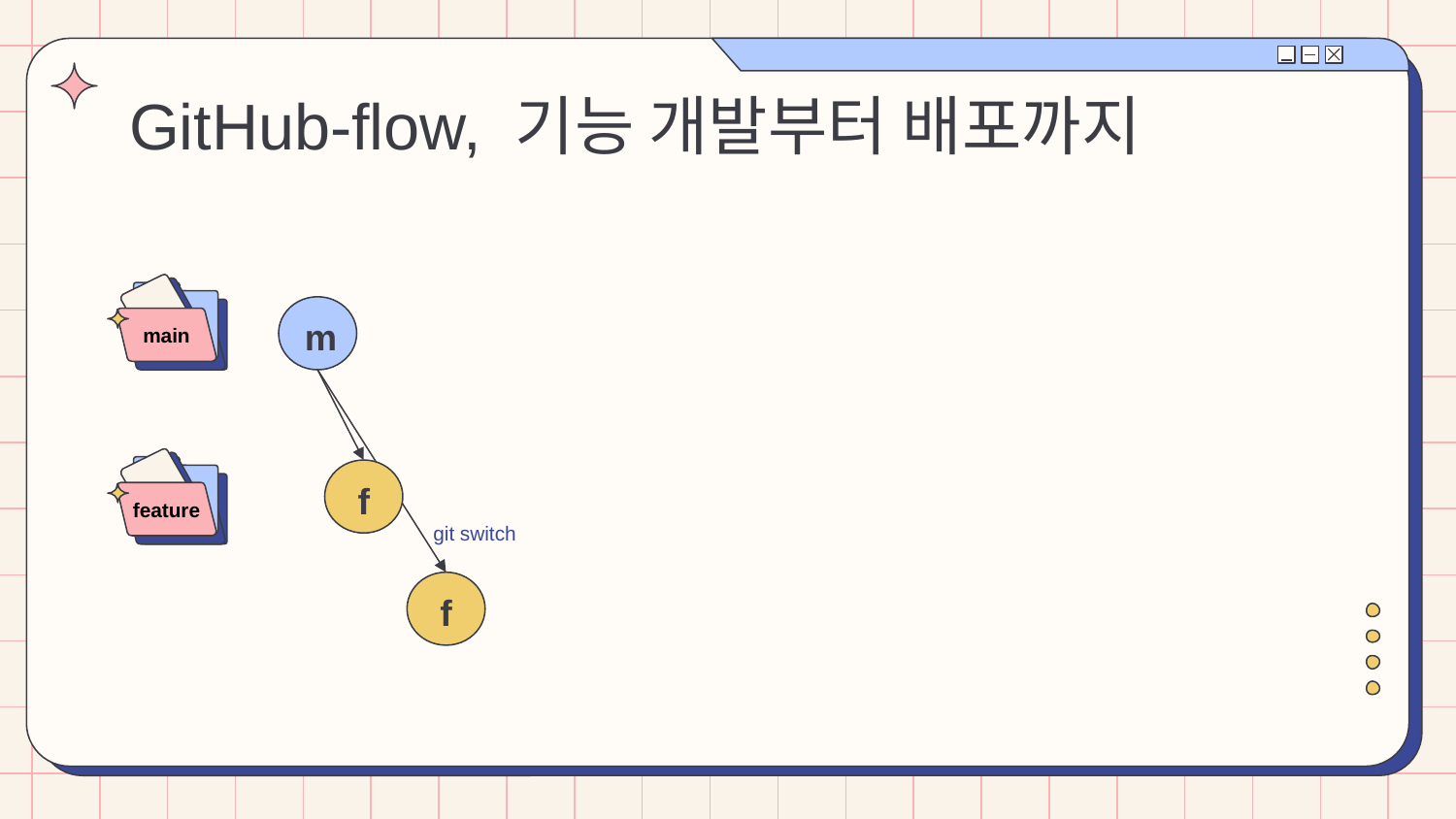

# GitHub-flow, 기능 개발부터 배포까지

main

m

feature

f
git switch
f